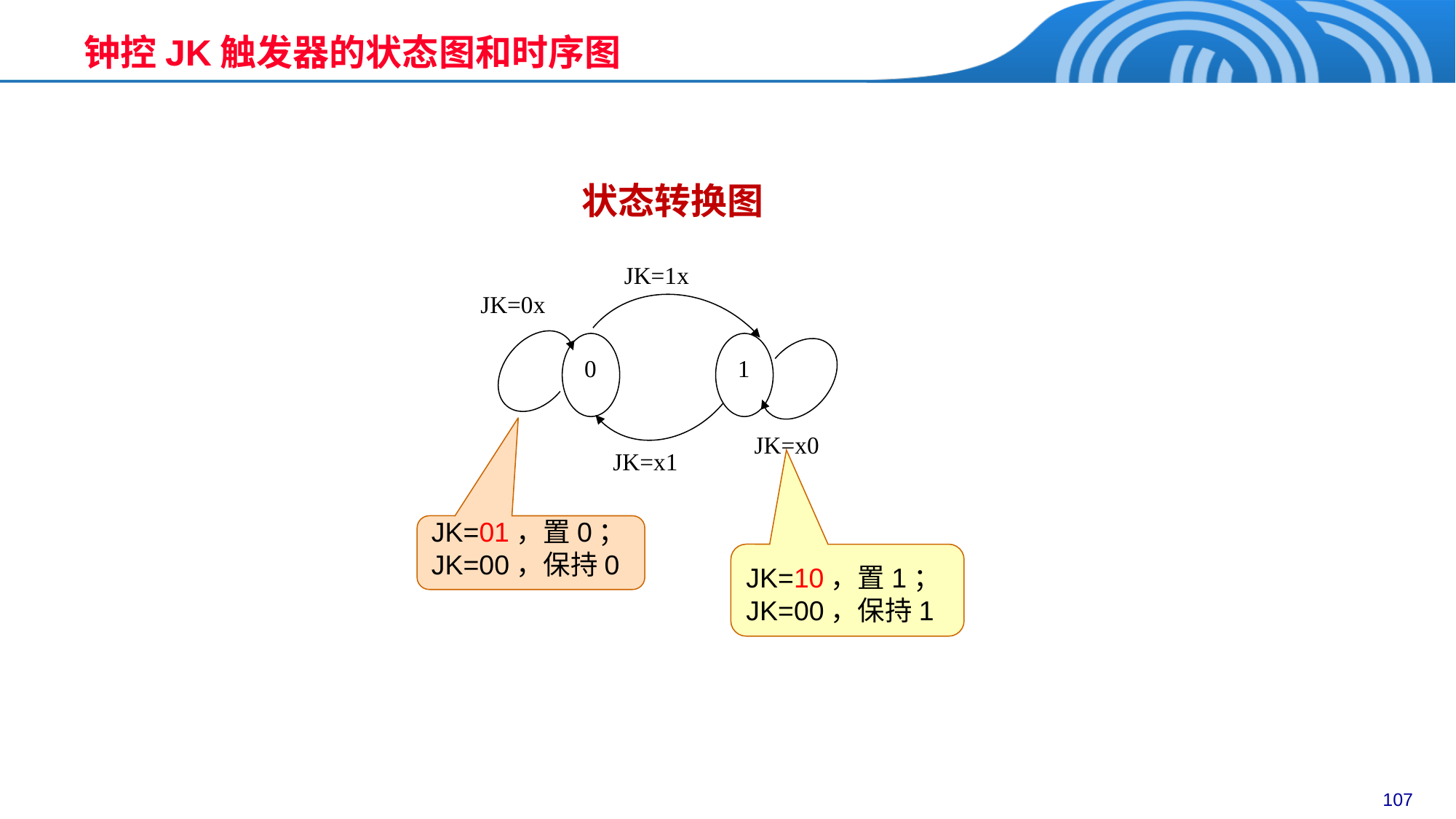

钟控JK触发器的状态图和时序图
状态转换图
JK=1x

JK=0x

0

1

JK=x0
JK=x1
JK=01，置0；JK=00，保持0
JK=10，置1；JK=00，保持1